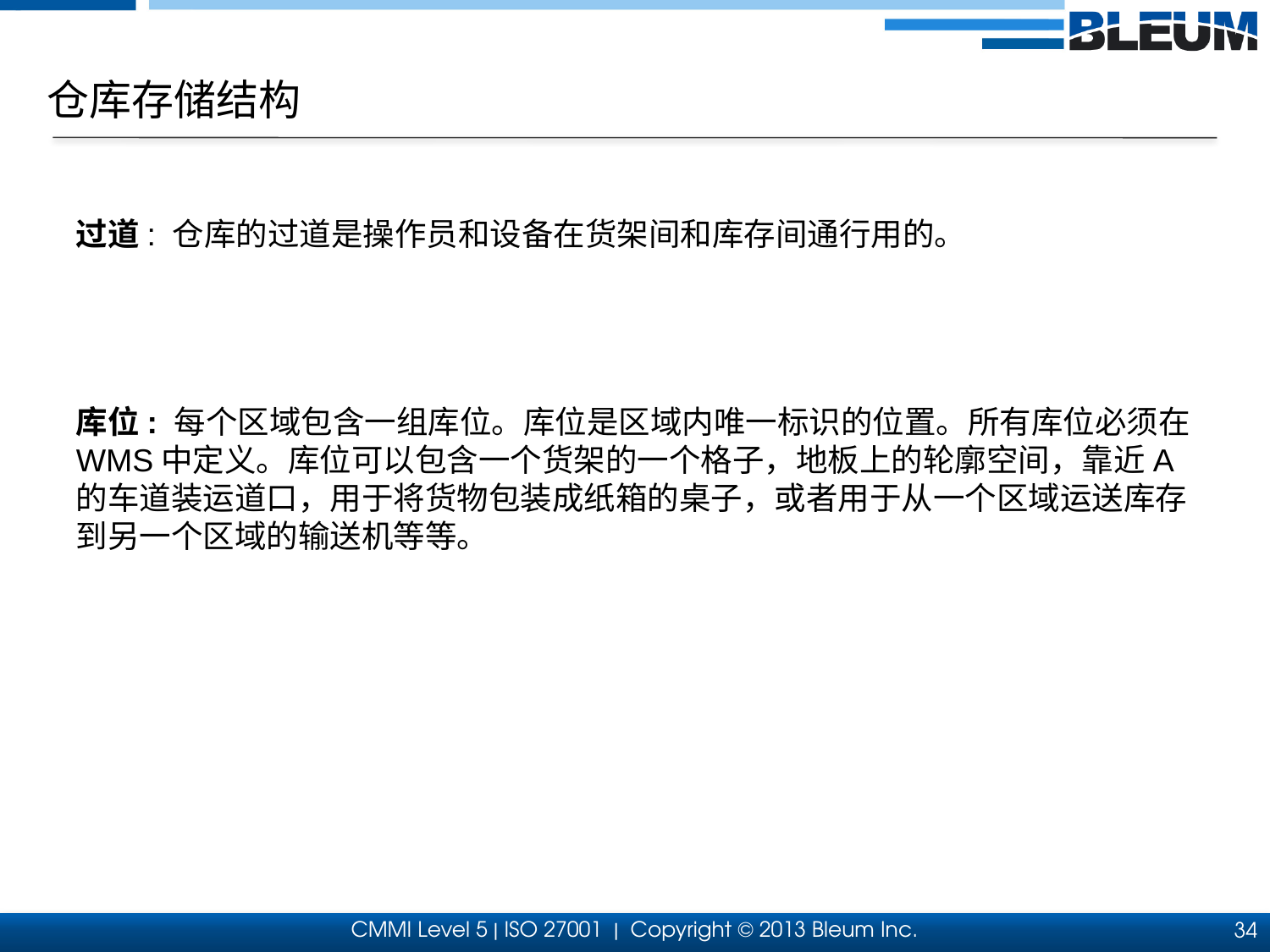

仓库存储结构

过道: 仓库的过道是操作员和设备在货架间和库存间通行用的。
库位: 每个区域包含一组库位。库位是区域内唯一标识的位置。所有库位必须在WMS中定义。库位可以包含一个货架的一个格子，地板上的轮廓空间，靠近A的车道装运道口，用于将货物包装成纸箱的桌子，或者用于从一个区域运送库存到另一个区域的输送机等等。
34